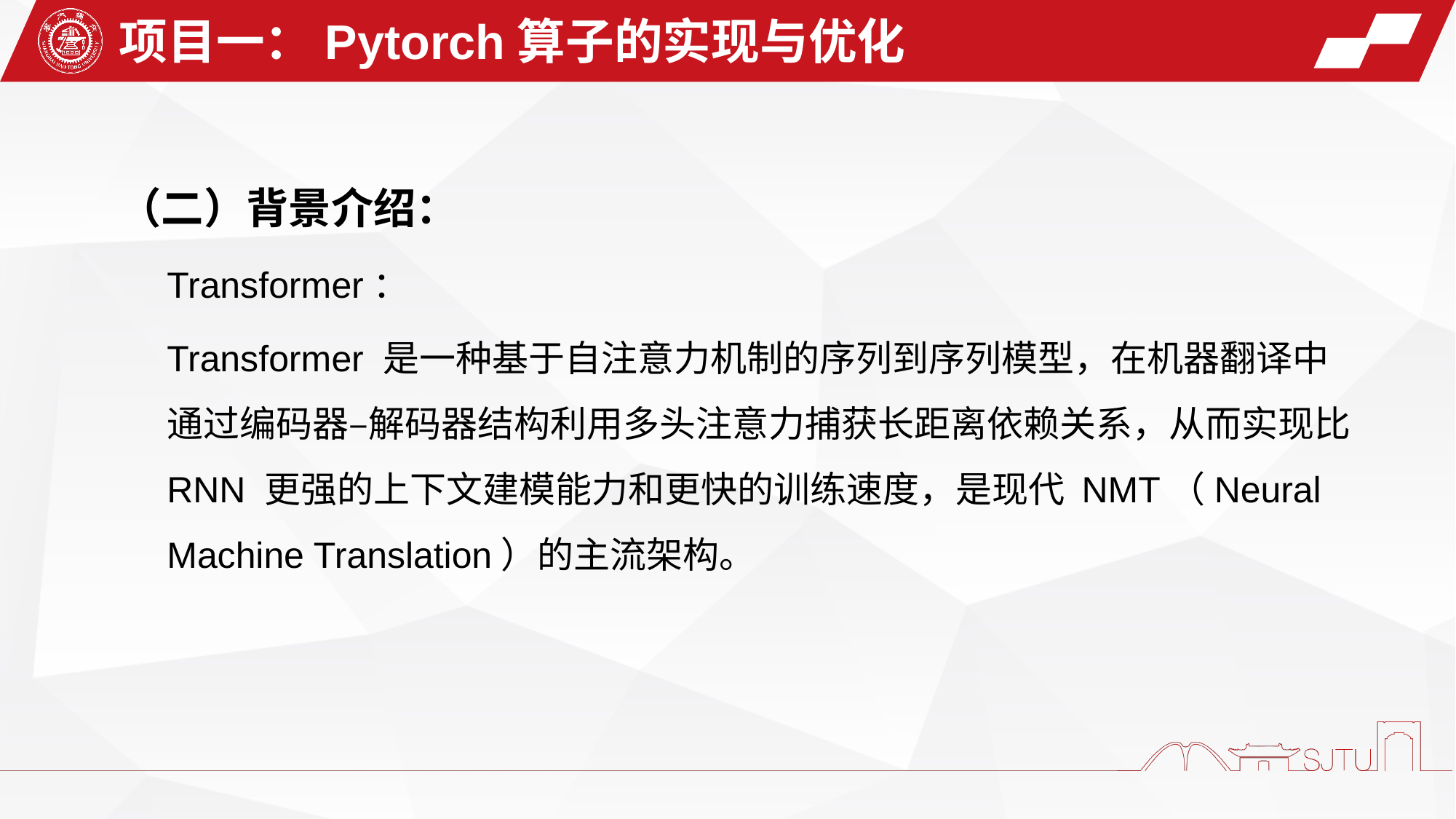

（二）背景介绍：
Transformer：
Transformer 是一种基于自注意力机制的序列到序列模型，在机器翻译中通过编码器–解码器结构利用多头注意力捕获长距离依赖关系，从而实现比 RNN 更强的上下文建模能力和更快的训练速度，是现代 NMT（Neural Machine Translation）的主流架构。
项目一：Pytorch算子的实现与优化